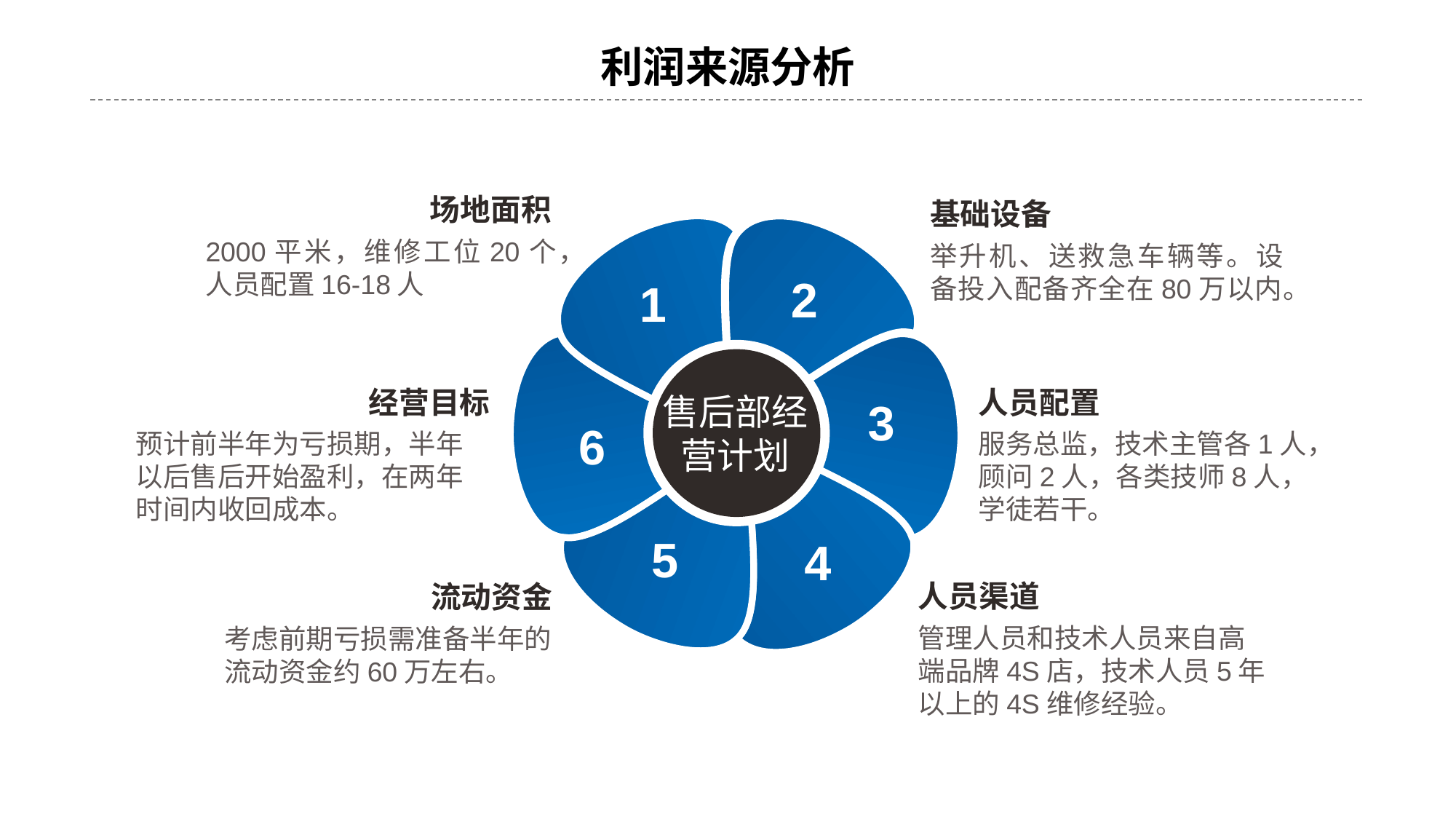

利润来源分析
场地面积
基础设备

2000平米，维修工位20个，人员配置16-18人
举升机、送救急车辆等。设备投入配备齐全在80万以内。
2
1

经营目标
人员配置
售后部经营计划
3
6
预计前半年为亏损期，半年以后售后开始盈利，在两年时间内收回成本。
服务总监，技术主管各1人，顾问2人，各类技师8人，学徒若干。
5
4
人员渠道
流动资金
管理人员和技术人员来自高端品牌4S店，技术人员5年以上的4S维修经验。
考虑前期亏损需准备半年的流动资金约60万左右。